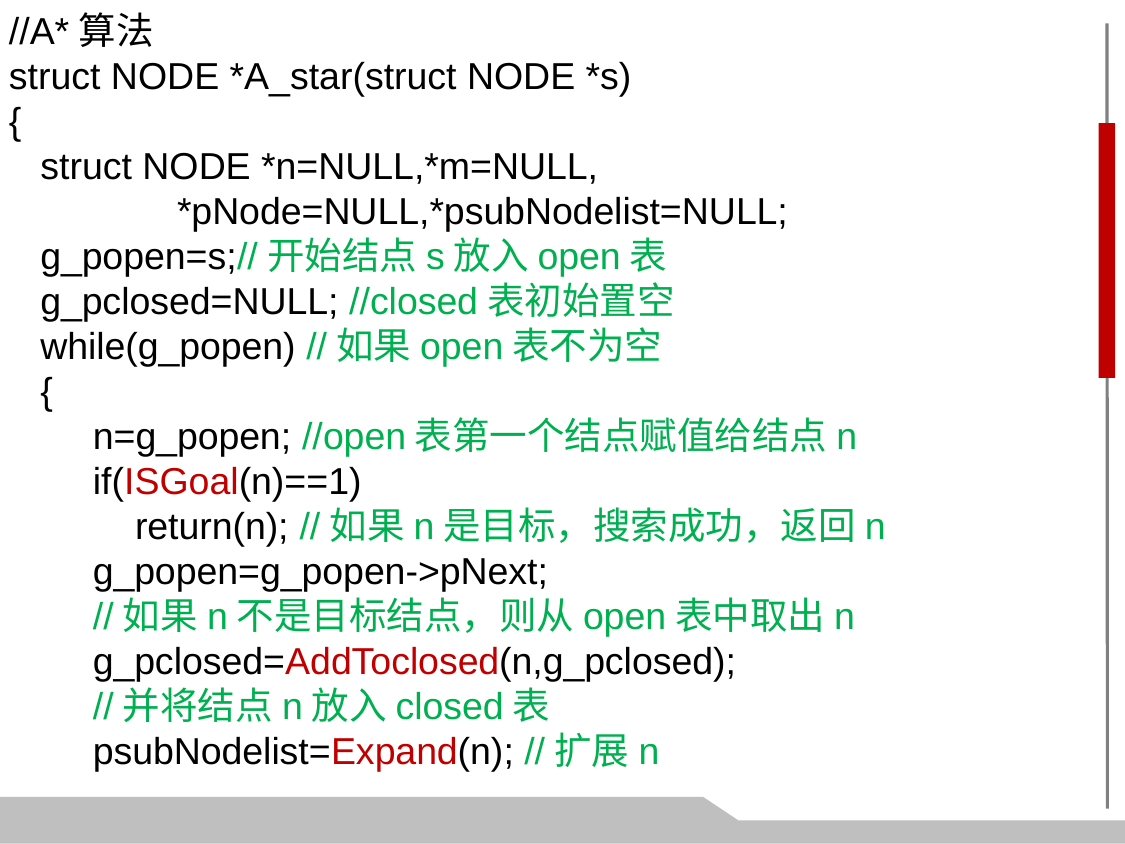

//A*算法
struct NODE *A_star(struct NODE *s)
{
   struct NODE *n=NULL,*m=NULL,
                *pNode=NULL,*psubNodelist=NULL;
   g_popen=s;//开始结点s放入open表
   g_pclosed=NULL; //closed表初始置空
   while(g_popen) //如果open表不为空
   {
        n=g_popen; //open表第一个结点赋值给结点n
        if(ISGoal(n)==1)
            return(n); //如果n是目标，搜索成功，返回n
        g_popen=g_popen->pNext;
        //如果n不是目标结点，则从open表中取出n
        g_pclosed=AddToclosed(n,g_pclosed);
        //并将结点n放入closed表
        psubNodelist=Expand(n); //扩展n